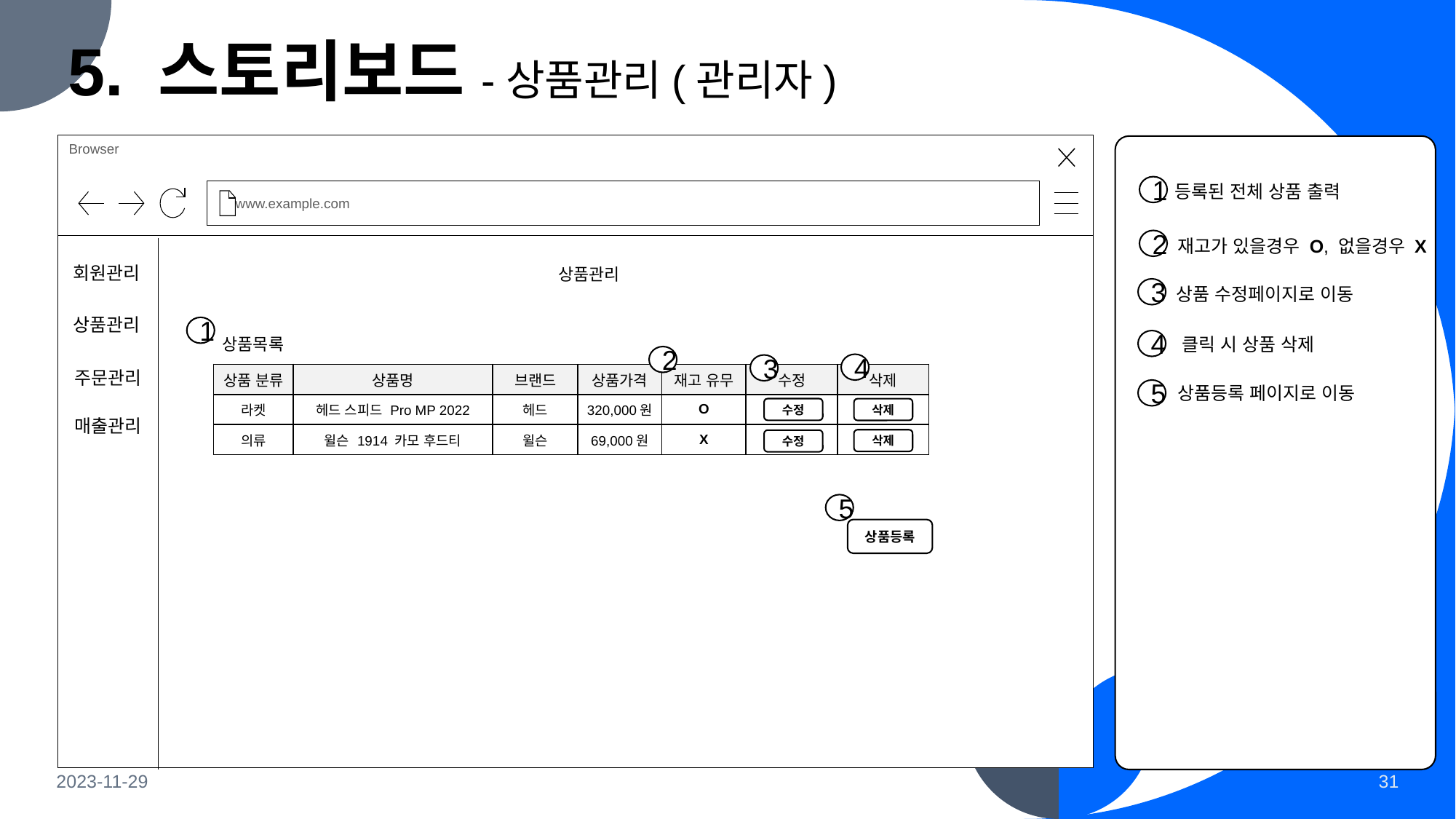

5. 스토리보드-상품관리(관리자)
Browser

www.example.com

로그인 페이지로 이동
등록된 전체 상품 출력
1
재고가 있을경우 O, 없을경우 X
2
회원관리
상품관리
상품 수정페이지로 이동
3
상품관리
1
클릭 시 상품 삭제
상품목록
4
2
4
3
주문관리
| 상품 분류 | 상품명 | 브랜드 | 상품가격 | 재고 유무 | 수정 | 삭제 |
| --- | --- | --- | --- | --- | --- | --- |
| 라켓 | 헤드 스피드 Pro MP 2022 | 헤드 | 320,000원 | O |  |  |
| 의류 | 윌슨 1914 카모 후드티 | 윌슨 | 69,000원 | X |  |  |
상품등록 페이지로 이동
5
수정
삭제
매출관리
삭제
수정
5
상품등록
2023-11-29
31